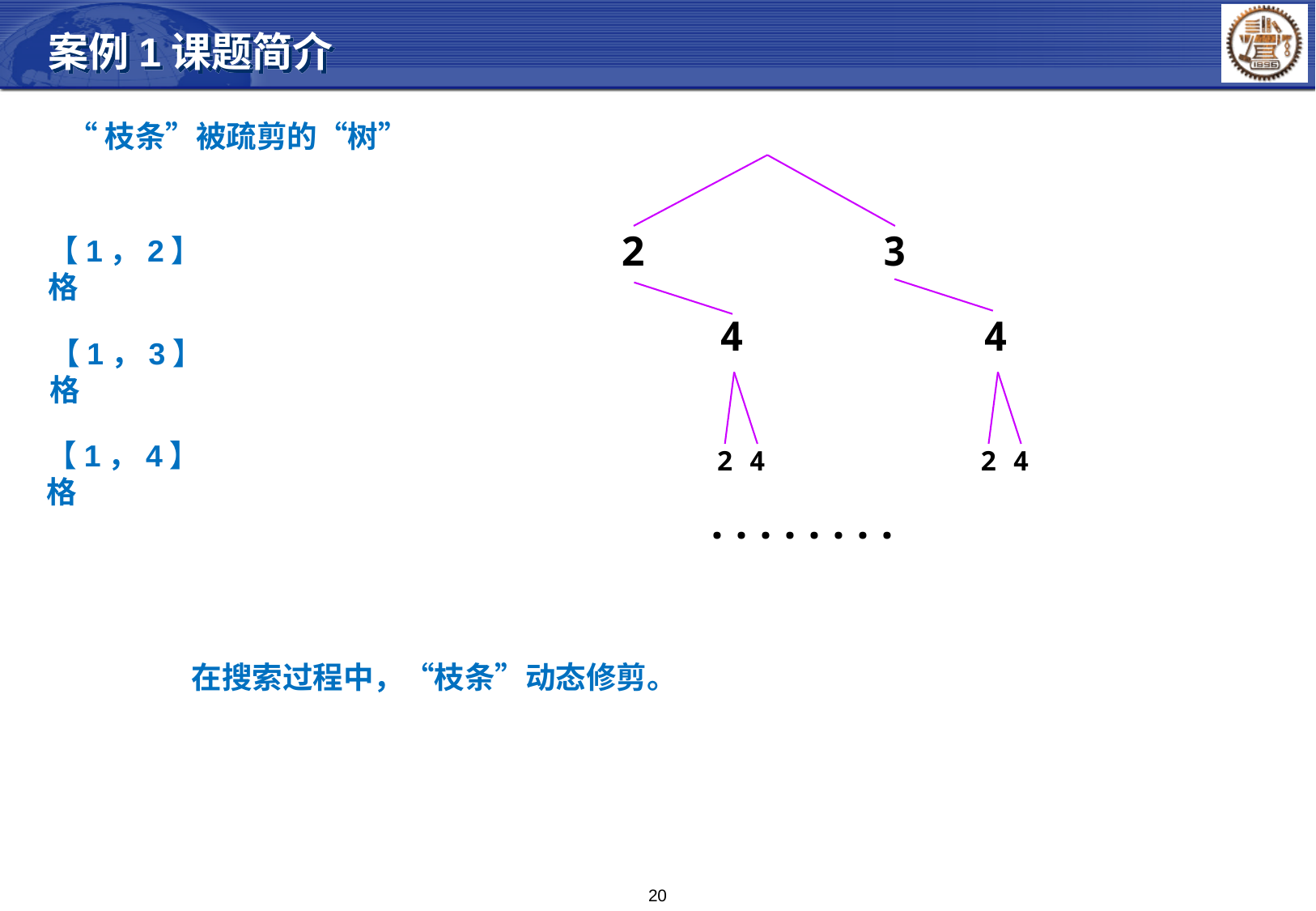

案例1课题简介
“枝条”被疏剪的“树”
【1，2】格
2
3
4
4
【1，3】格
2
4
2
4
【1，4】格
........
在搜索过程中，“枝条”动态修剪。
20